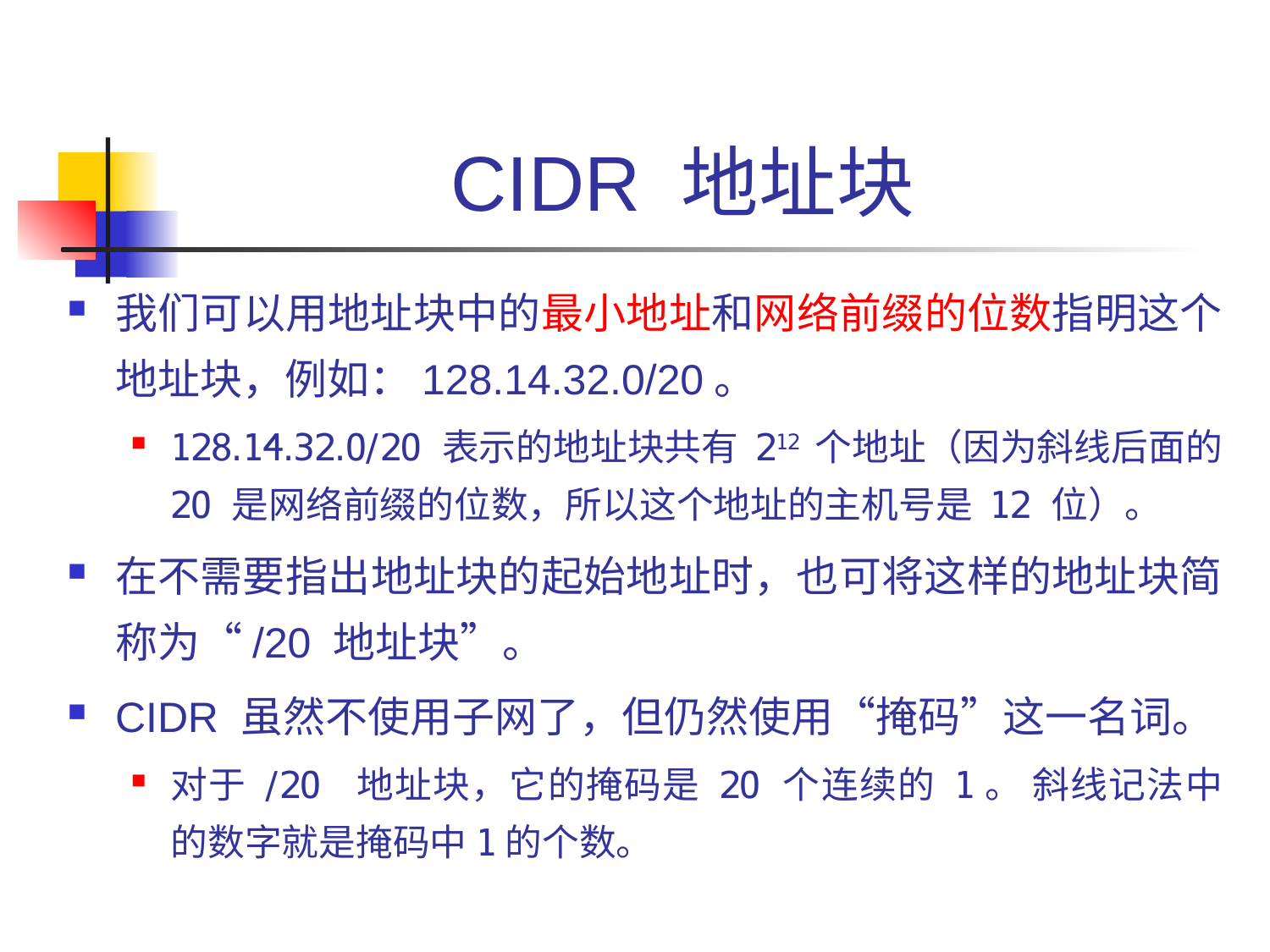

# CIDR 地址块
我们可以用地址块中的最小地址和网络前缀的位数指明这个地址块，例如：128.14.32.0/20。
128.14.32.0/20 表示的地址块共有 212 个地址（因为斜线后面的 20 是网络前缀的位数，所以这个地址的主机号是 12 位）。
在不需要指出地址块的起始地址时，也可将这样的地址块简称为“/20 地址块”。
CIDR 虽然不使用子网了，但仍然使用“掩码”这一名词。
对于 /20  地址块，它的掩码是 20 个连续的 1。 斜线记法中的数字就是掩码中1的个数。